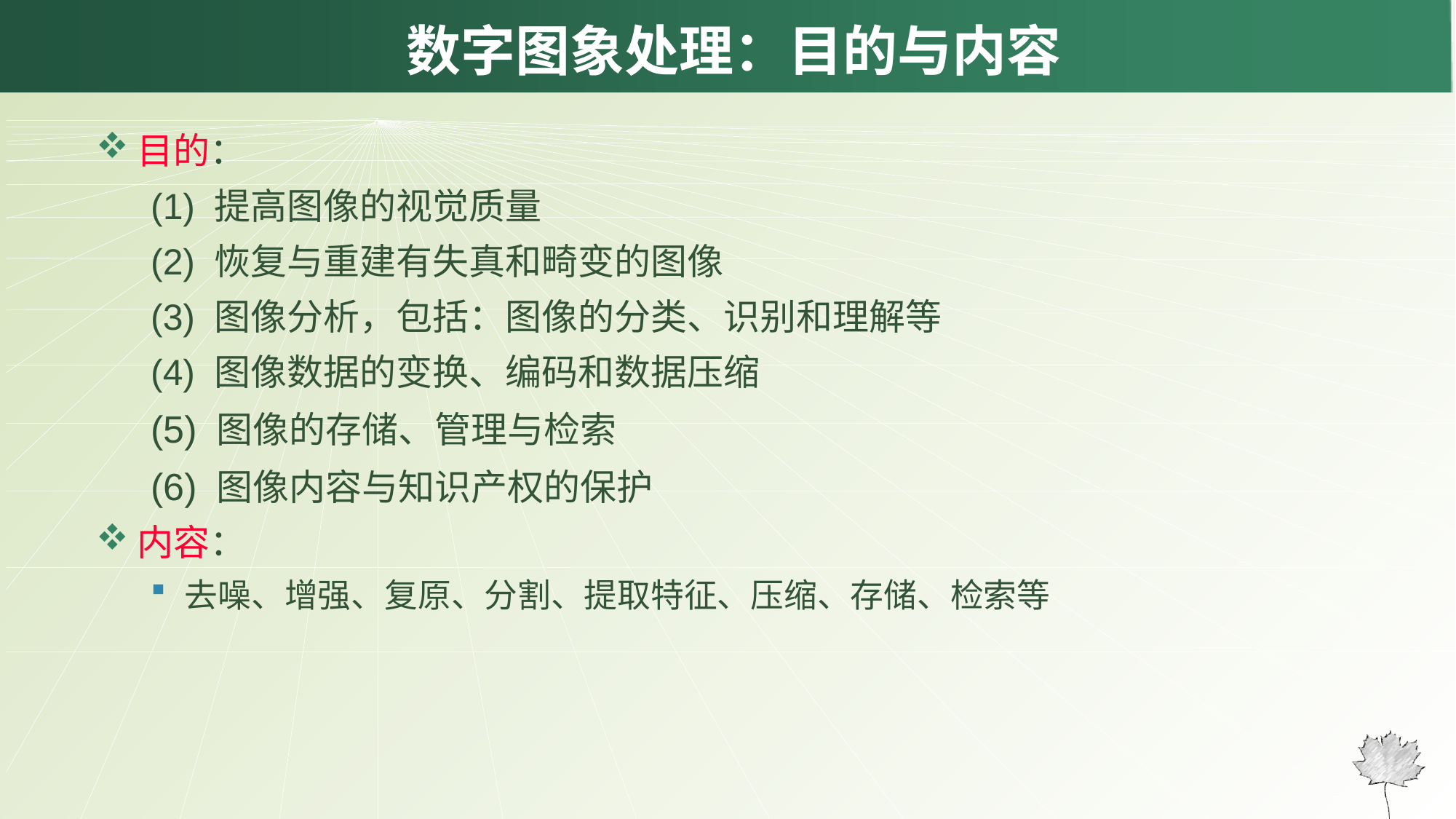

# 数字图象处理：目的与内容
目的：
(1) 提高图像的视觉质量
(2) 恢复与重建有失真和畸变的图像
(3) 图像分析，包括：图像的分类、识别和理解等
(4) 图像数据的变换、编码和数据压缩
(5) 图像的存储、管理与检索
(6) 图像内容与知识产权的保护
内容：
去噪、增强、复原、分割、提取特征、压缩、存储、检索等